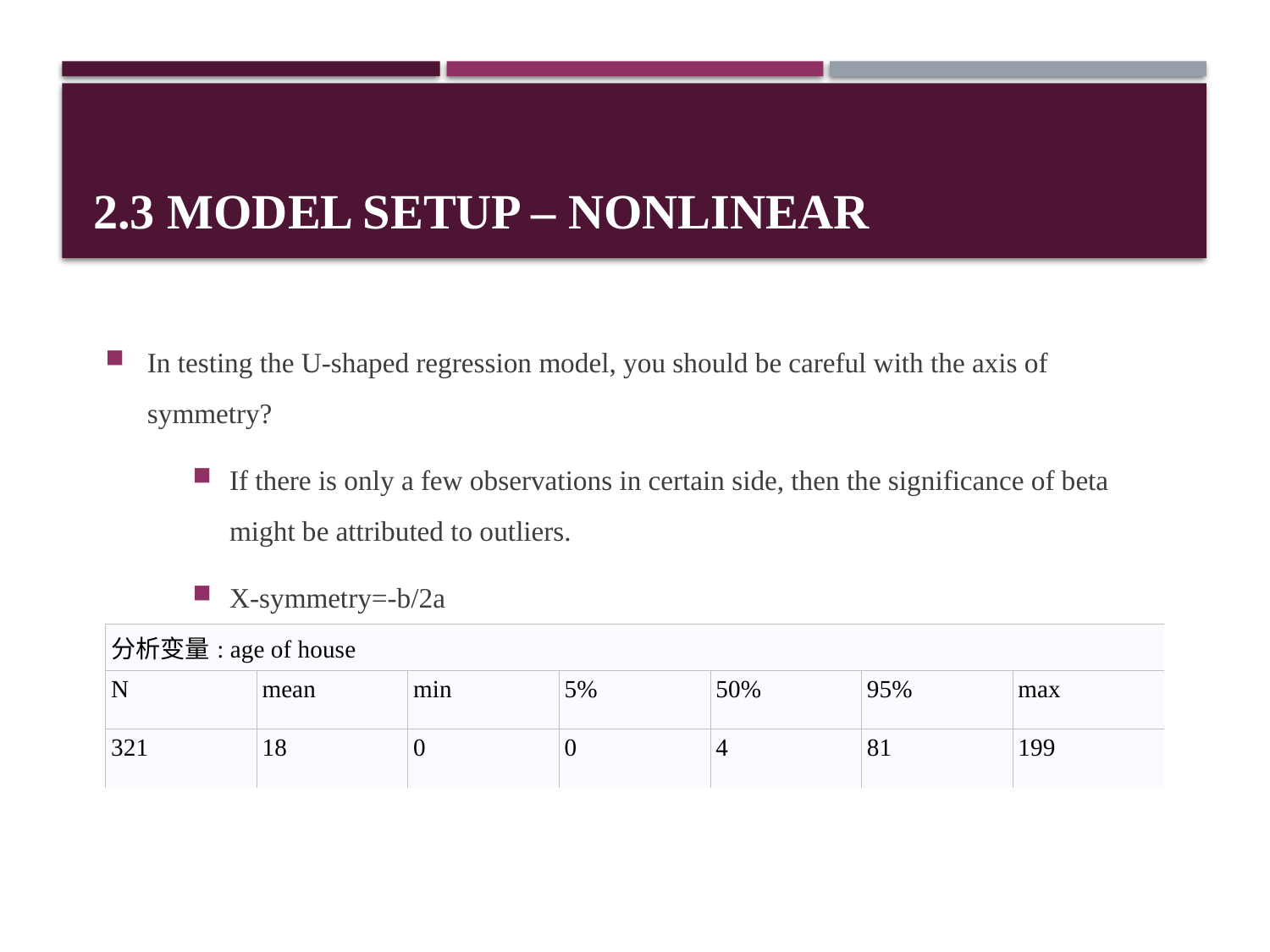

2.3 Model setup – Nonlinear
In testing the U-shaped regression model, you should be careful with the axis of symmetry?
If there is only a few observations in certain side, then the significance of beta might be attributed to outliers.
X-symmetry=-b/2a
| 分析变量: age of house |  |  |  |  |  |  |
| --- | --- | --- | --- | --- | --- | --- |
| N | mean | min | 5% | 50% | 95% | max |
| 321 | 18 | 0 | 0 | 4 | 81 | 199 |